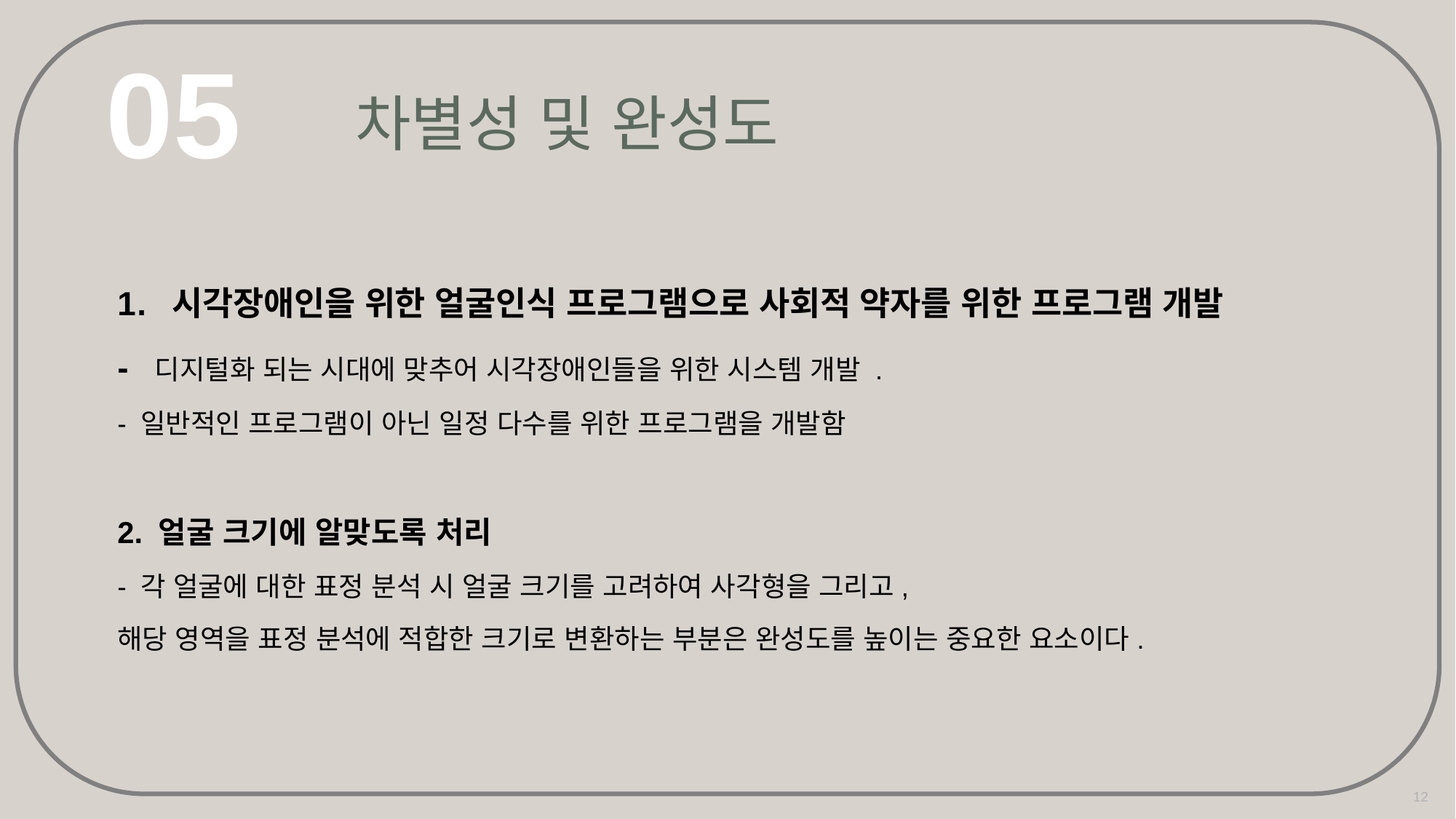

차별성 및 완성도
05

시각장애인을 위한 얼굴인식 프로그램으로 사회적 약자를 위한 프로그램 개발
-  디지털화 되는 시대에 맞추어 시각장애인들을 위한 시스템 개발 .
- 일반적인 프로그램이 아닌 일정 다수를 위한 프로그램을 개발함

2. 얼굴 크기에 알맞도록 처리
- 각 얼굴에 대한 표정 분석 시 얼굴 크기를 고려하여 사각형을 그리고,
해당 영역을 표정 분석에 적합한 크기로 변환하는 부분은 완성도를 높이는 중요한 요소이다.

12